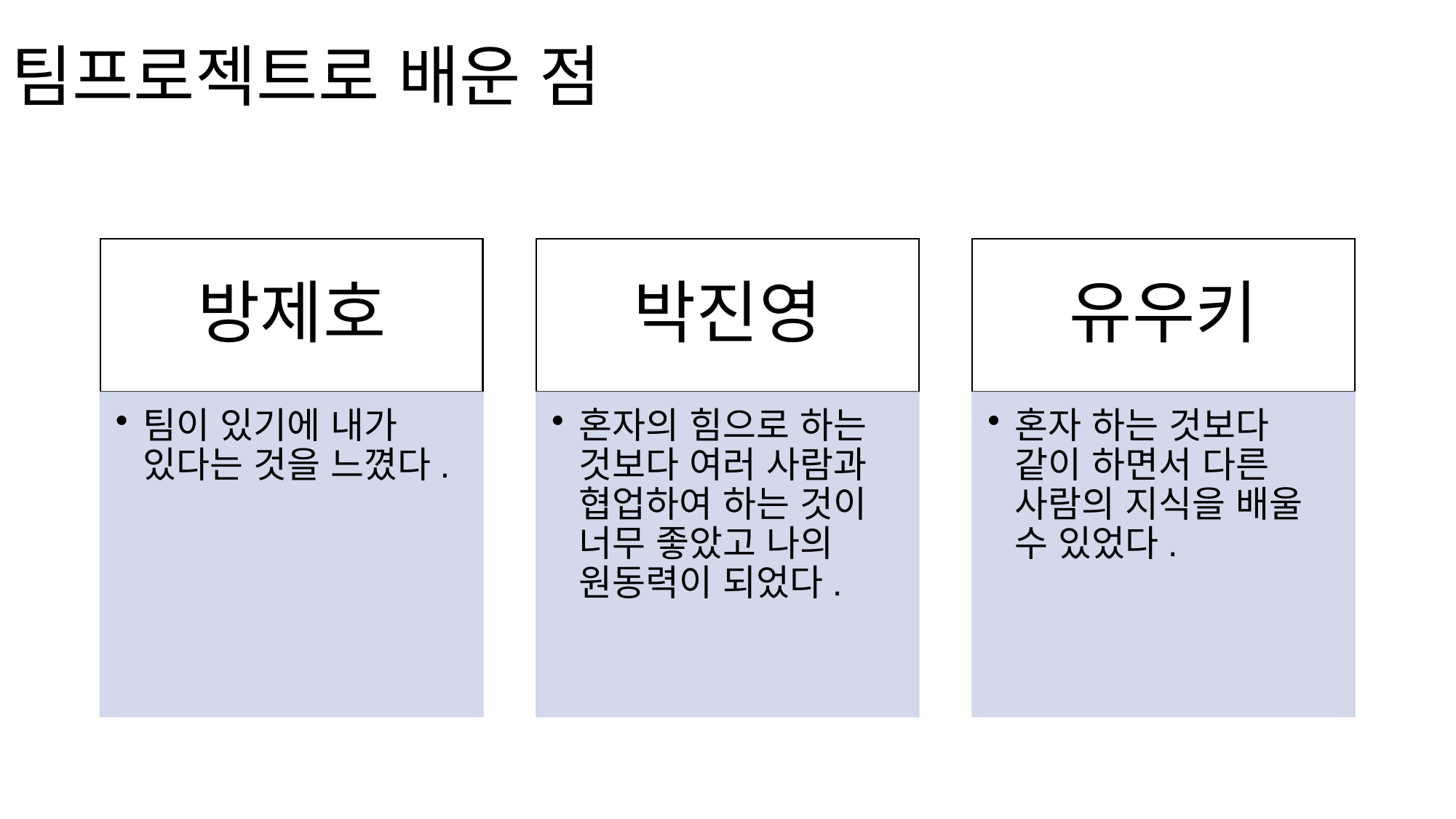

# 팀프로젝트로 배운 점
방제호
팀이 있기에 내가 있다는 것을 느꼈다.
박진영
혼자의 힘으로 하는 것보다 여러 사람과 협업하여 하는 것이 너무 좋았고 나의 원동력이 되었다.
유우키
혼자 하는 것보다 같이 하면서 다른 사람의 지식을 배울 수 있었다.